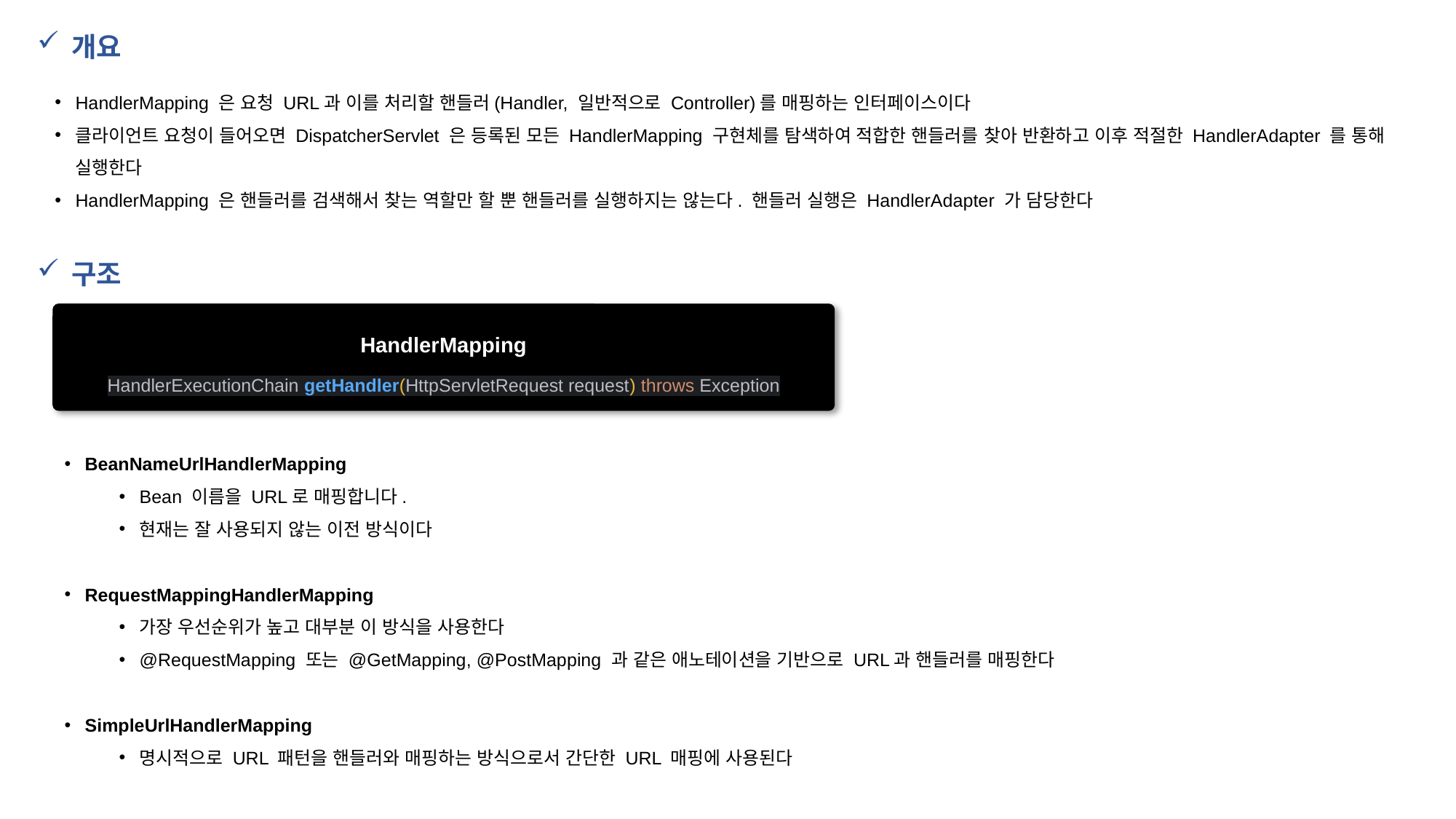

개요
HandlerMapping 은 요청 URL과 이를 처리할 핸들러(Handler, 일반적으로 Controller)를 매핑하는 인터페이스이다
클라이언트 요청이 들어오면 DispatcherServlet 은 등록된 모든 HandlerMapping 구현체를 탐색하여 적합한 핸들러를 찾아 반환하고 이후 적절한 HandlerAdapter 를 통해 실행한다
HandlerMapping 은 핸들러를 검색해서 찾는 역할만 할 뿐 핸들러를 실행하지는 않는다. 핸들러 실행은 HandlerAdapter 가 담당한다
구조
HandlerMapping
HandlerExecutionChain getHandler(HttpServletRequest request) throws Exception
BeanNameUrlHandlerMapping
Bean 이름을 URL로 매핑합니다.
현재는 잘 사용되지 않는 이전 방식이다

RequestMappingHandlerMapping
가장 우선순위가 높고 대부분 이 방식을 사용한다
@RequestMapping 또는 @GetMapping, @PostMapping 과 같은 애노테이션을 기반으로 URL과 핸들러를 매핑한다

SimpleUrlHandlerMapping
명시적으로 URL 패턴을 핸들러와 매핑하는 방식으로서 간단한 URL 매핑에 사용된다